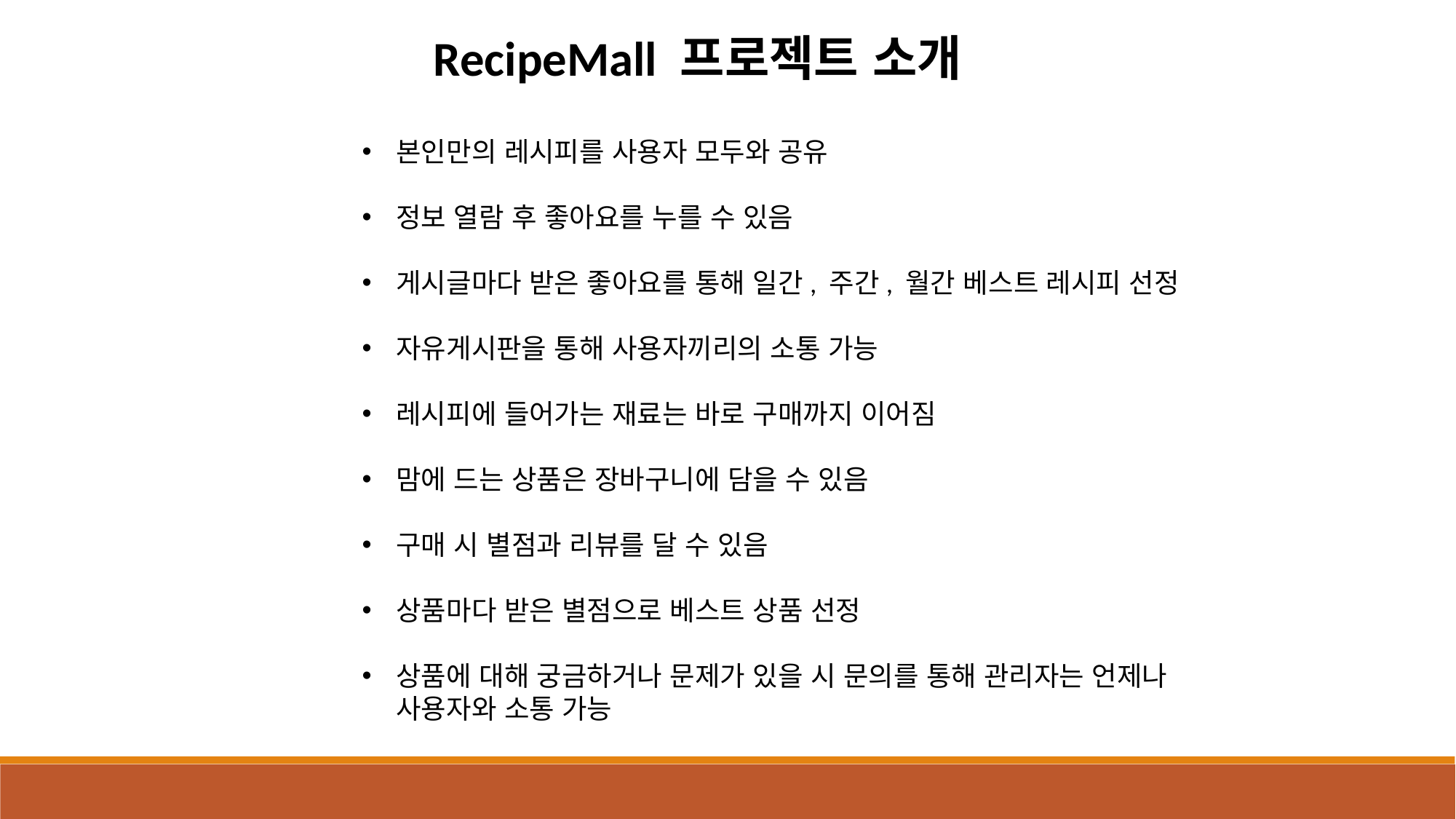

RecipeMall 프로젝트 소개
본인만의 레시피를 사용자 모두와 공유

정보 열람 후 좋아요를 누를 수 있음

게시글마다 받은 좋아요를 통해 일간, 주간, 월간 베스트 레시피 선정

자유게시판을 통해 사용자끼리의 소통 가능

레시피에 들어가는 재료는 바로 구매까지 이어짐

맘에 드는 상품은 장바구니에 담을 수 있음

구매 시 별점과 리뷰를 달 수 있음

상품마다 받은 별점으로 베스트 상품 선정

상품에 대해 궁금하거나 문제가 있을 시 문의를 통해 관리자는 언제나 사용자와 소통 가능